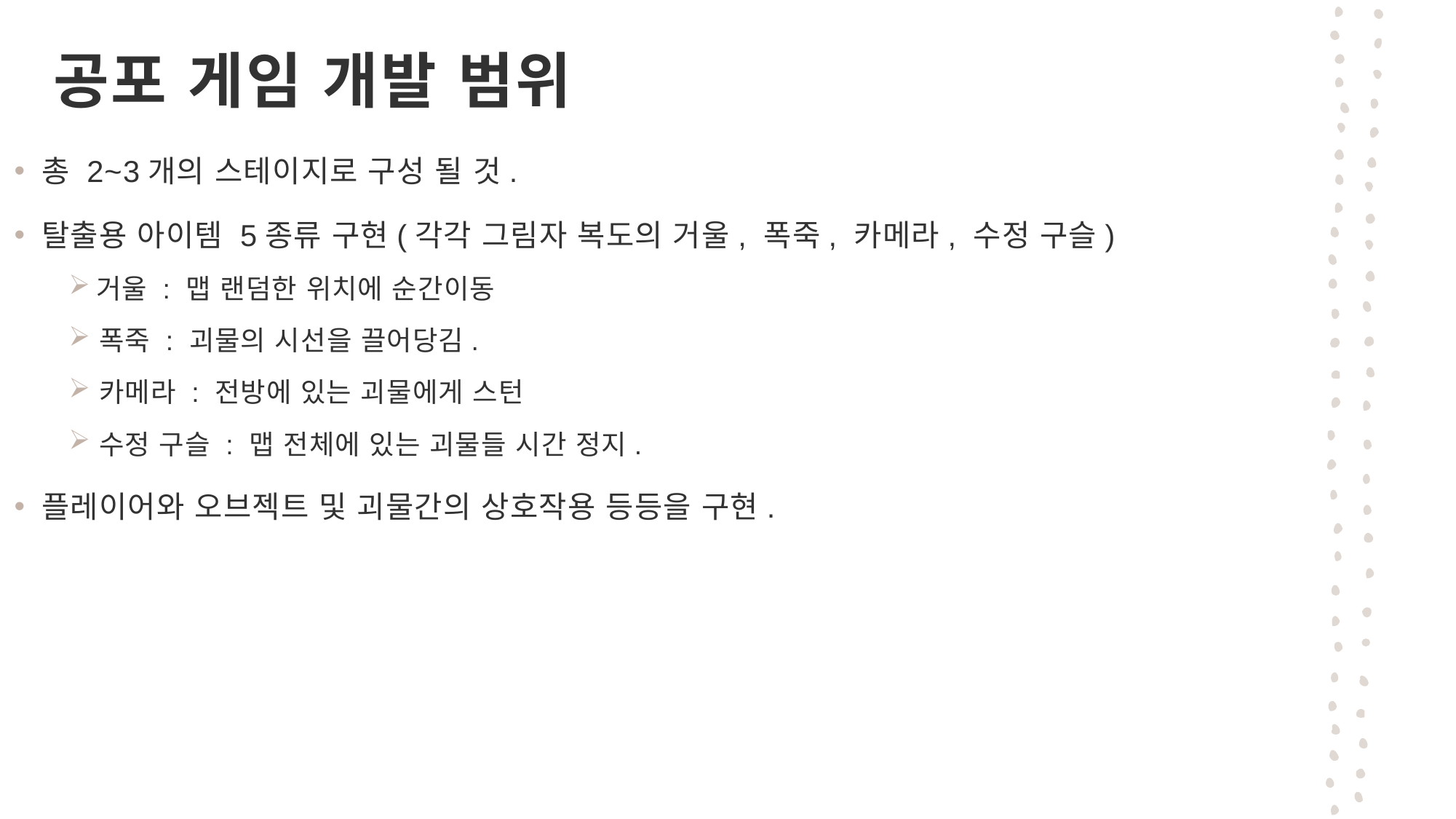

# 공포 게임 개발 범위
총 2~3개의 스테이지로 구성 될 것.
탈출용 아이템 5종류 구현(각각 그림자 복도의 거울, 폭죽, 카메라, 수정 구슬)
거울 : 맵 랜덤한 위치에 순간이동
폭죽 : 괴물의 시선을 끌어당김.
카메라 : 전방에 있는 괴물에게 스턴
수정 구슬 : 맵 전체에 있는 괴물들 시간 정지.
플레이어와 오브젝트 및 괴물간의 상호작용 등등을 구현.